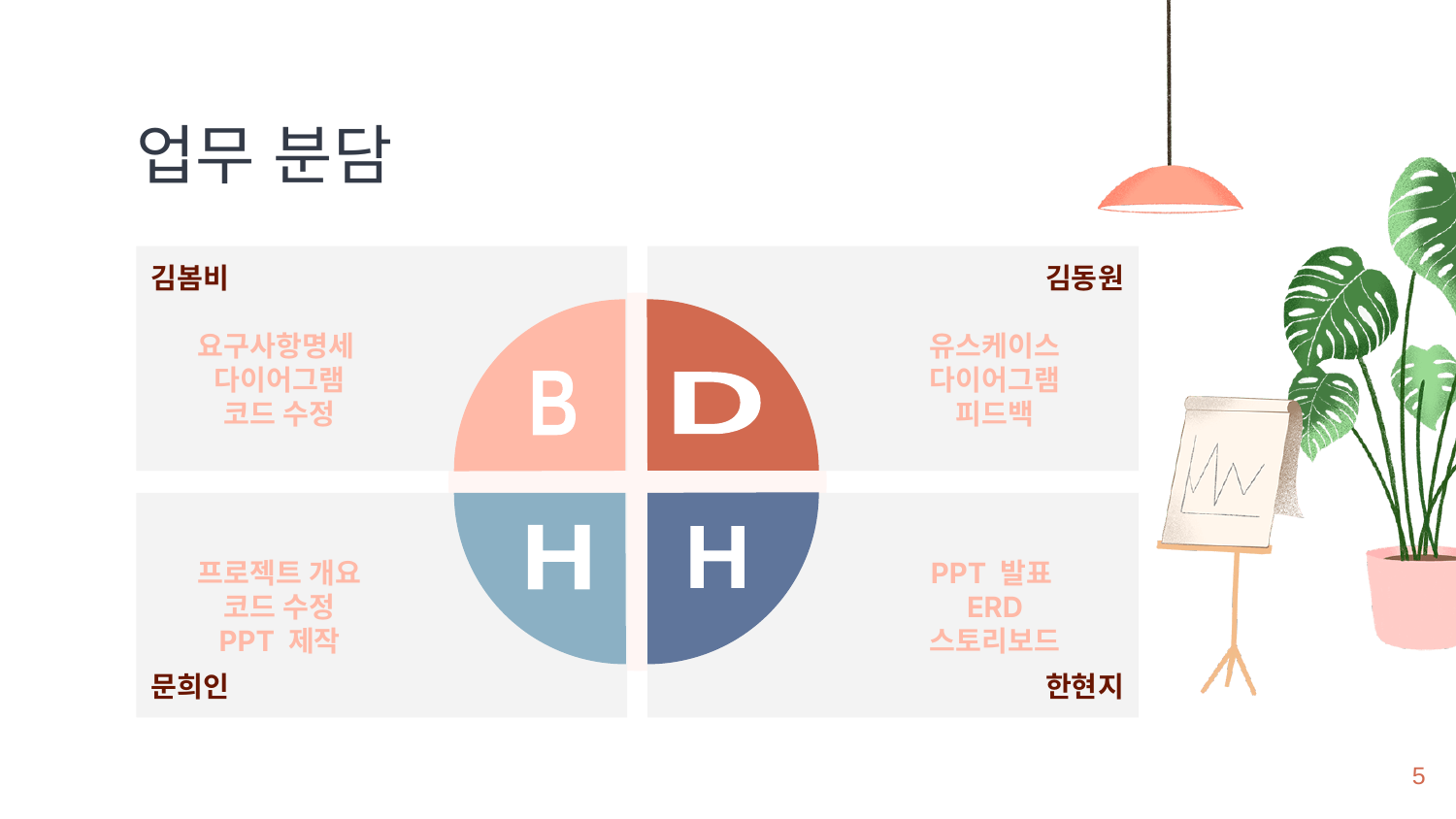

업무 분담
김봄비

요구사항명세  다이어그램
코드 수정
김동원

유스케이스
다이어그램
피드백

B
D

프로젝트 개요
코드 수정
PPT 제작
문희인
PPT 발표
 ERD
스토리보드
한현지
H
H
5